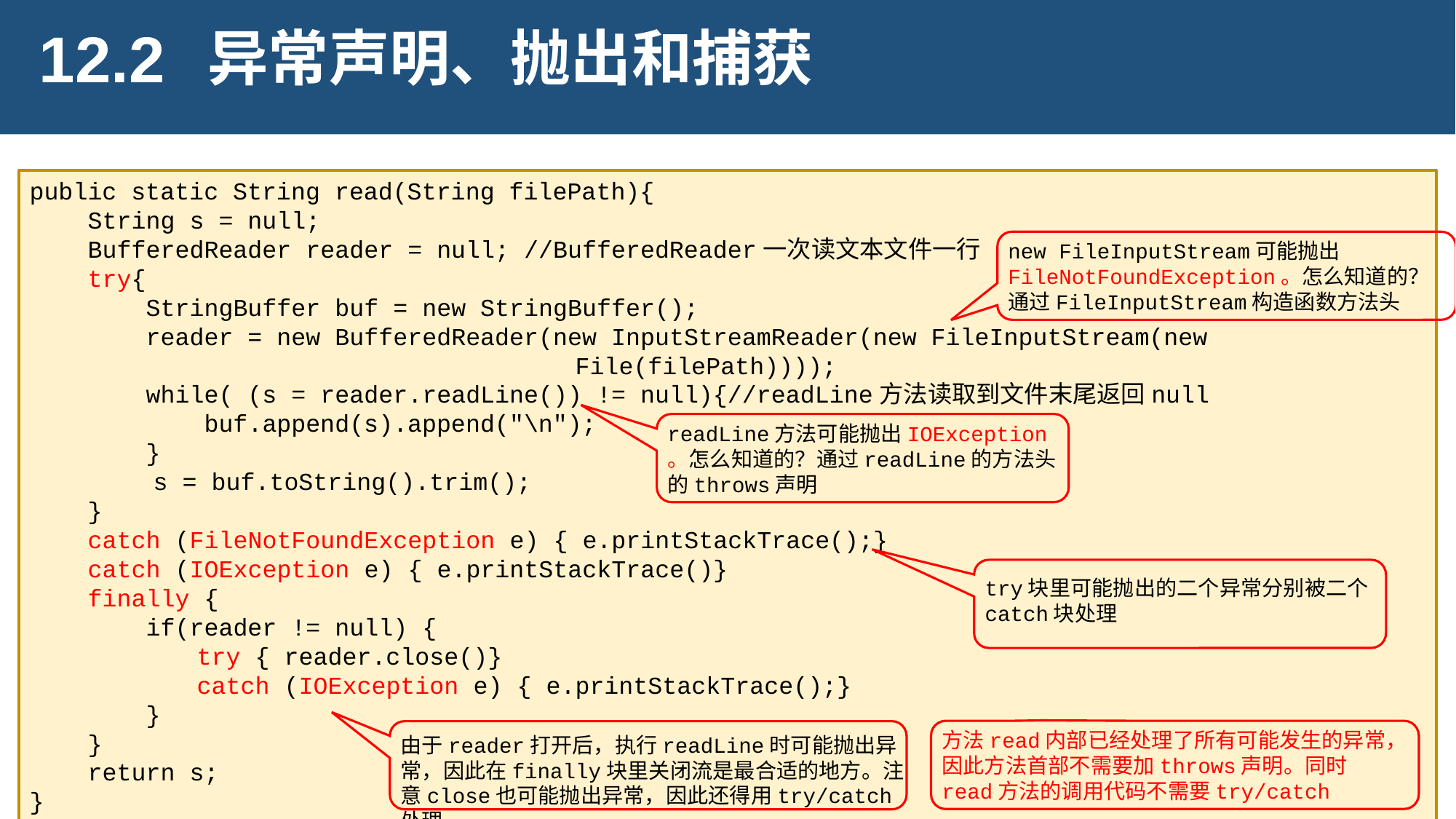

12.2
异常声明、抛出和捕获

public static String read(String filePath){
    String s = null;
    BufferedReader reader = null; //BufferedReader一次读文本文件一行
    try{
        StringBuffer buf = new StringBuffer();
        reader = new BufferedReader(new InputStreamReader(new FileInputStream(new
					File(filePath))));
        while( (s = reader.readLine()) != null){//readLine方法读取到文件末尾返回null
            buf.append(s).append("\n");
        }
	 s = buf.toString().trim();
    }
    catch (FileNotFoundException e) { e.printStackTrace();}
    catch (IOException e) { e.printStackTrace()}
    finally {
        if(reader != null) {
	    try { reader.close()}
	    catch (IOException e) { e.printStackTrace();}
        }
    }
    return s;
}

new FileInputStream可能抛出FileNotFoundException。怎么知道的？通过FileInputStream构造函数方法头

readLine方法可能抛出IOException 。怎么知道的？通过readLine的方法头的throws声明

try块里可能抛出的二个异常分别被二个catch块处理

方法read内部已经处理了所有可能发生的异常，因此方法首部不需要加throws声明。同时read方法的调用代码不需要try/catch

由于reader打开后，执行readLine时可能抛出异常，因此在finally块里关闭流是最合适的地方。注意close也可能抛出异常，因此还得用try/catch处理